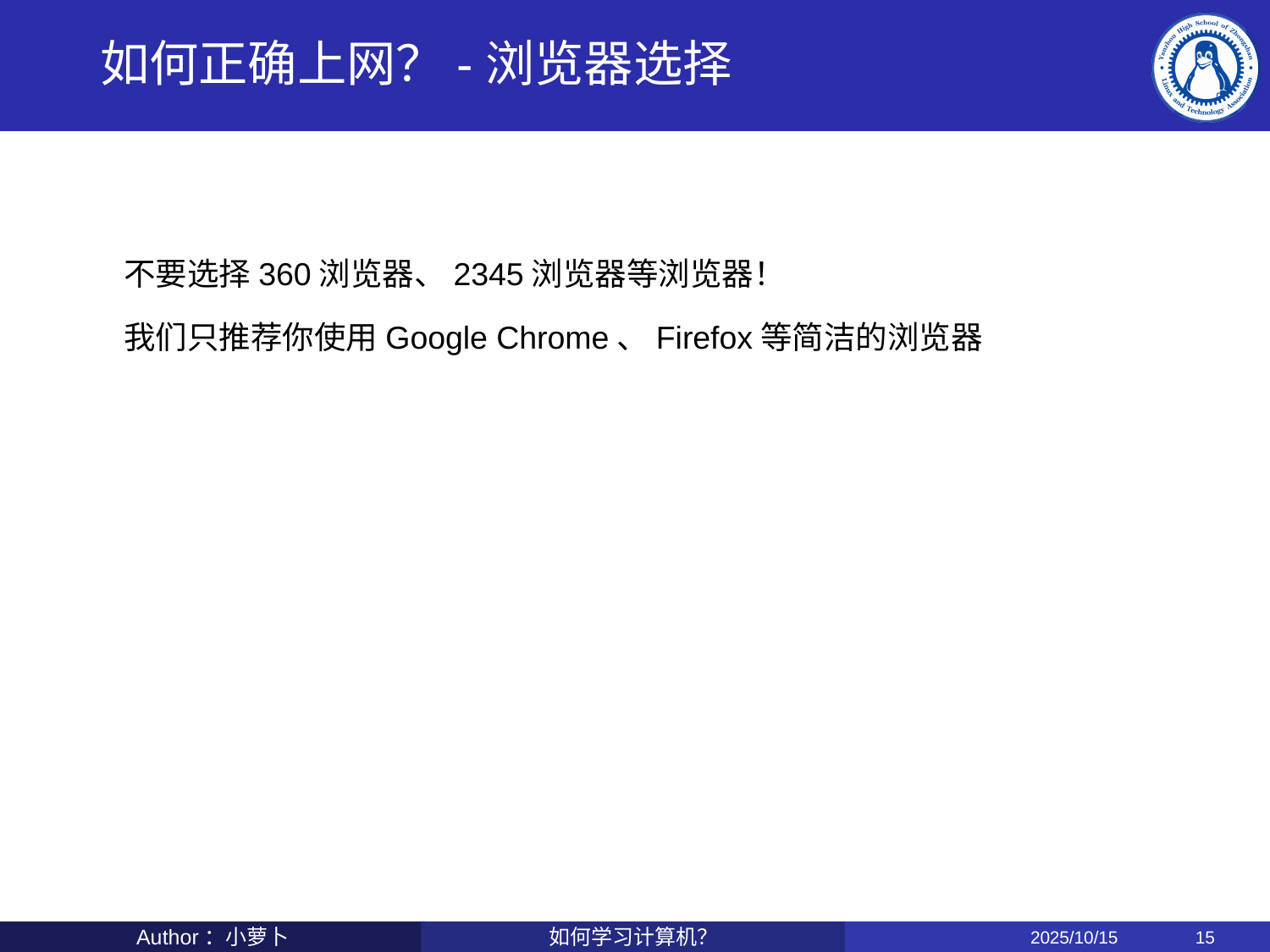

# 如何正确上网？-浏览器选择
不要选择360浏览器、2345浏览器等浏览器！
我们只推荐你使用Google Chrome、Firefox等简洁的浏览器